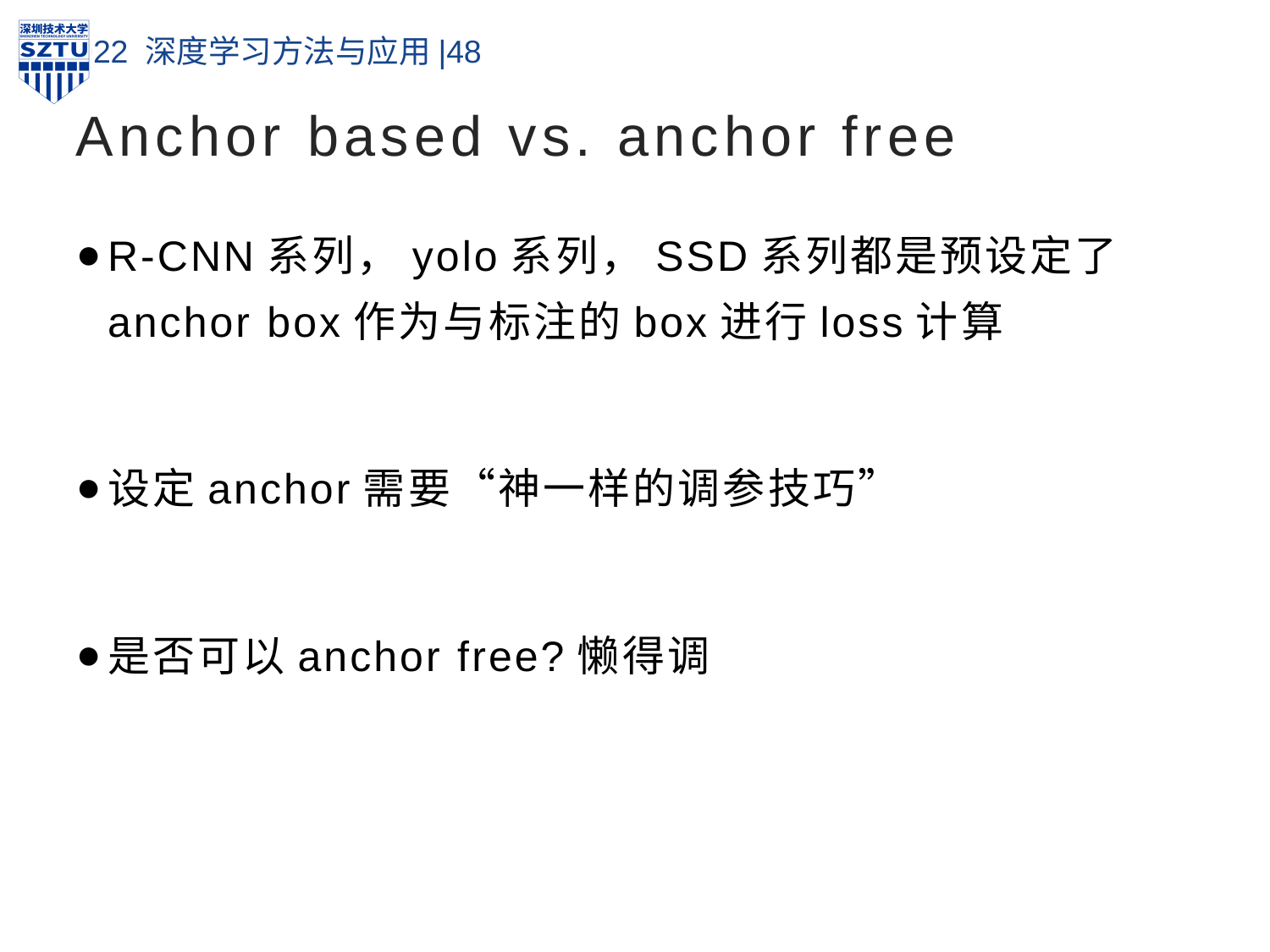

# Anchor based vs. anchor free
R-CNN系列，yolo系列，SSD系列都是预设定了anchor box作为与标注的box进行loss计算

设定anchor需要“神一样的调参技巧”

是否可以anchor free?懒得调
48